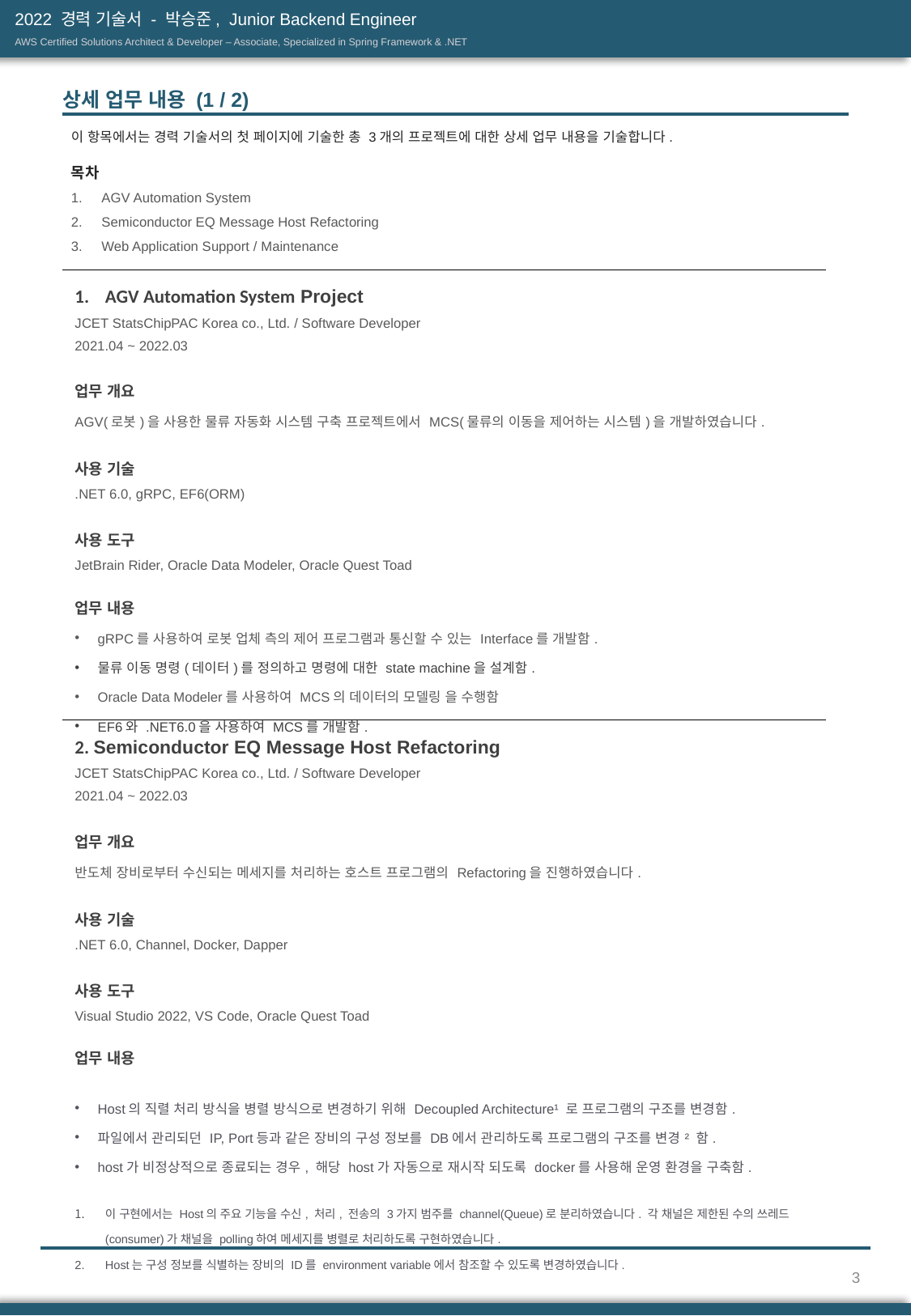

2022 경력 기술서 - 박승준,  Junior Backend Engineer
AWS Certified Solutions Architect & Developer – Associate, Specialized in Spring Framework & .NET
상세 업무 내용 (1 / 2)
이 항목에서는 경력 기술서의 첫 페이지에 기술한 총 3개의 프로젝트에 대한 상세 업무 내용을 기술합니다.
목차
AGV Automation System
Semiconductor EQ Message Host Refactoring
Web Application Support / Maintenance

| AGV Automation System Project JCET StatsChipPAC Korea co., Ltd. / Software Developer 2021.04 ~ 2022.03 업무 개요 AGV(로봇)을 사용한 물류 자동화 시스템 구축 프로젝트에서 MCS(물류의 이동을 제어하는 시스템)을 개발하였습니다. 사용 기술 .NET 6.0, gRPC, EF6(ORM) 사용 도구 JetBrain Rider, Oracle Data Modeler, Oracle Quest Toad 업무 내용 gRPC를 사용하여 로봇 업체 측의 제어 프로그램과 통신할 수 있는 Interface를 개발함. 물류 이동 명령(데이터)를 정의하고 명령에 대한 state machine을 설계함. Oracle Data Modeler를 사용하여 MCS의 데이터의 모델링 을 수행함 EF6와 .NET6.0을 사용하여 MCS를 개발함. |
| --- |
| 2. Semiconductor EQ Message Host Refactoring JCET StatsChipPAC Korea co., Ltd. / Software Developer 2021.04 ~ 2022.03 업무 개요 반도체 장비로부터 수신되는 메세지를 처리하는 호스트 프로그램의 Refactoring을 진행하였습니다. 사용 기술 .NET 6.0, Channel, Docker, Dapper 사용 도구 Visual Studio 2022, VS Code, Oracle Quest Toad 업무 내용 Host의 직렬 처리 방식을 병렬 방식으로 변경하기 위해 Decoupled Architecture¹ 로 프로그램의 구조를 변경함. 파일에서 관리되던 IP, Port등과 같은 장비의 구성 정보를 DB에서 관리하도록 프로그램의 구조를 변경² 함. host가 비정상적으로 종료되는 경우, 해당 host가 자동으로 재시작 되도록 docker를 사용해 운영 환경을 구축함. 이 구현에서는 Host의 주요 기능을 수신, 처리, 전송의 3가지 범주를 channel(Queue)로 분리하였습니다. 각 채널은 제한된 수의 쓰레드(consumer)가 채널을 polling하여 메세지를 병렬로 처리하도록 구현하였습니다. Host는 구성 정보를 식별하는 장비의 ID를 environment variable에서 참조할 수 있도록 변경하였습니다. |
3